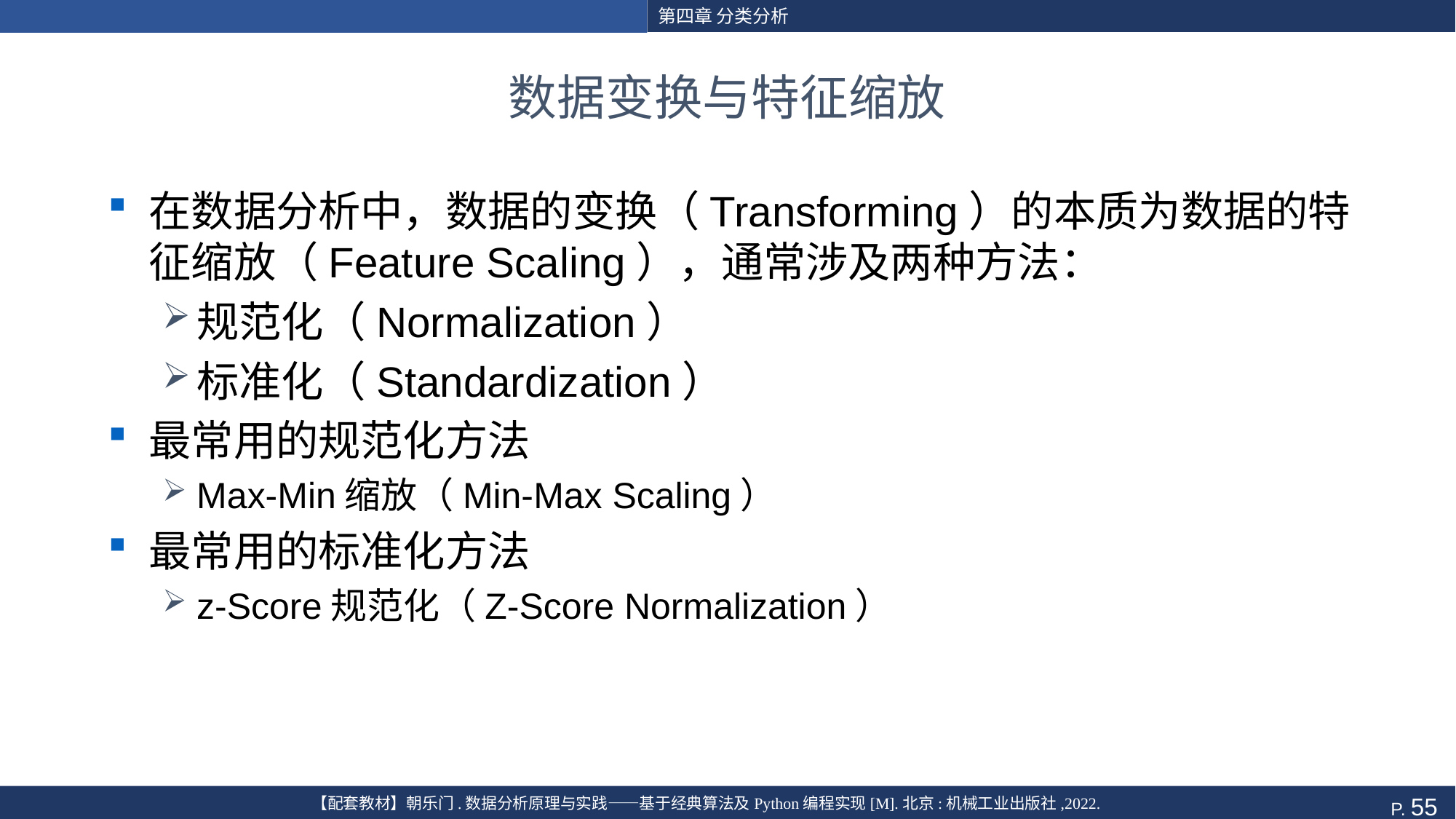

# 数据变换与特征缩放
在数据分析中，数据的变换（Transforming）的本质为数据的特征缩放（Feature Scaling），通常涉及两种方法：
规范化（Normalization）
标准化（Standardization）
最常用的规范化方法
Max-Min缩放（Min-Max Scaling）
最常用的标准化方法
z-Score规范化（Z-Score Normalization）